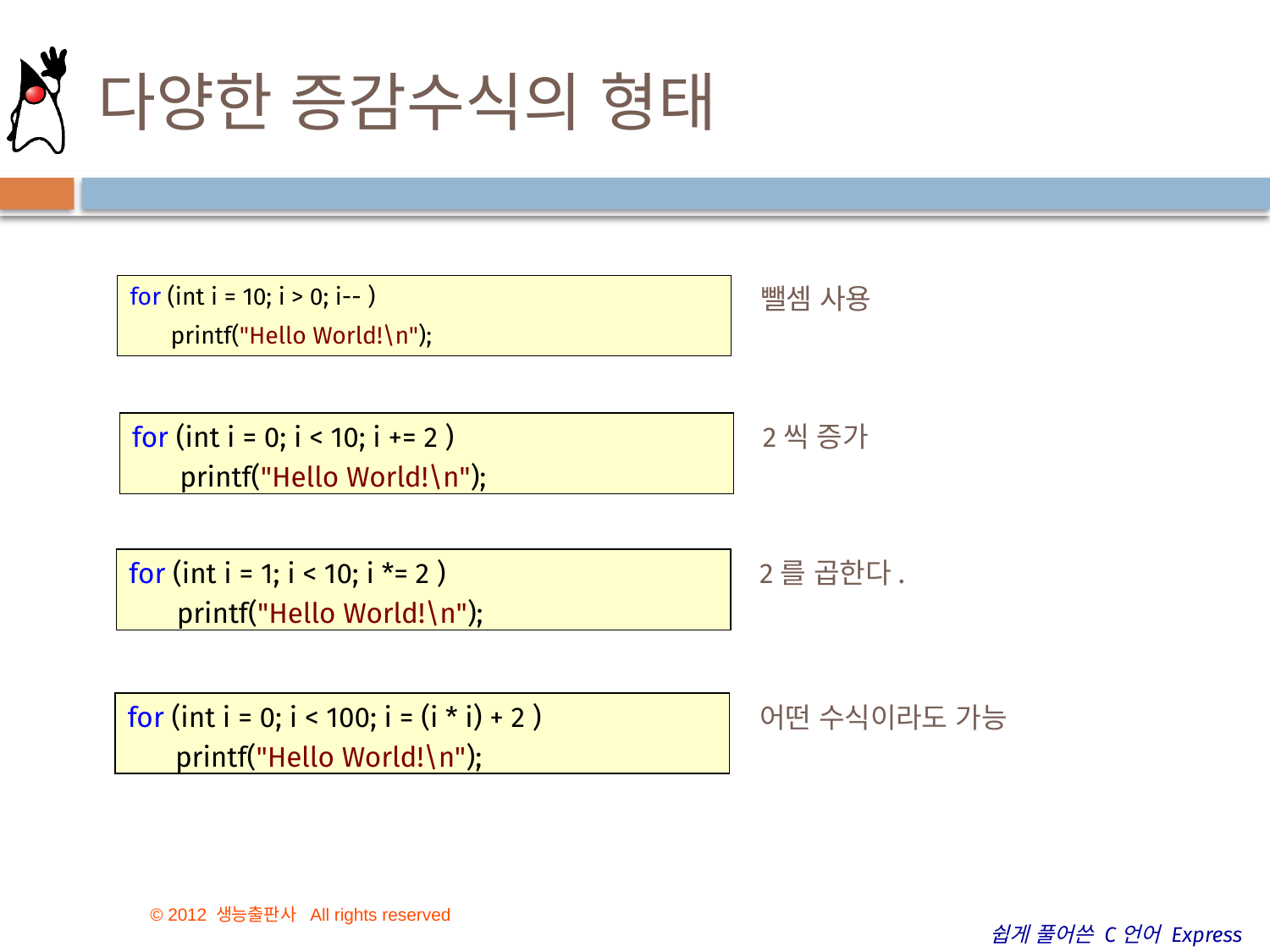

# 다양한 증감수식의 형태
뺄셈 사용
for (int i = 10; i > 0; i-- )
	printf("Hello World!\n");
2씩 증가
for (int i = 0; i < 10; i += 2 )
	printf("Hello World!\n");
2를 곱한다.
for (int i = 1; i < 10; i *= 2 )
	printf("Hello World!\n");
for (int i = 0; i < 100; i = (i * i) + 2 )
	printf("Hello World!\n");
어떤 수식이라도 가능